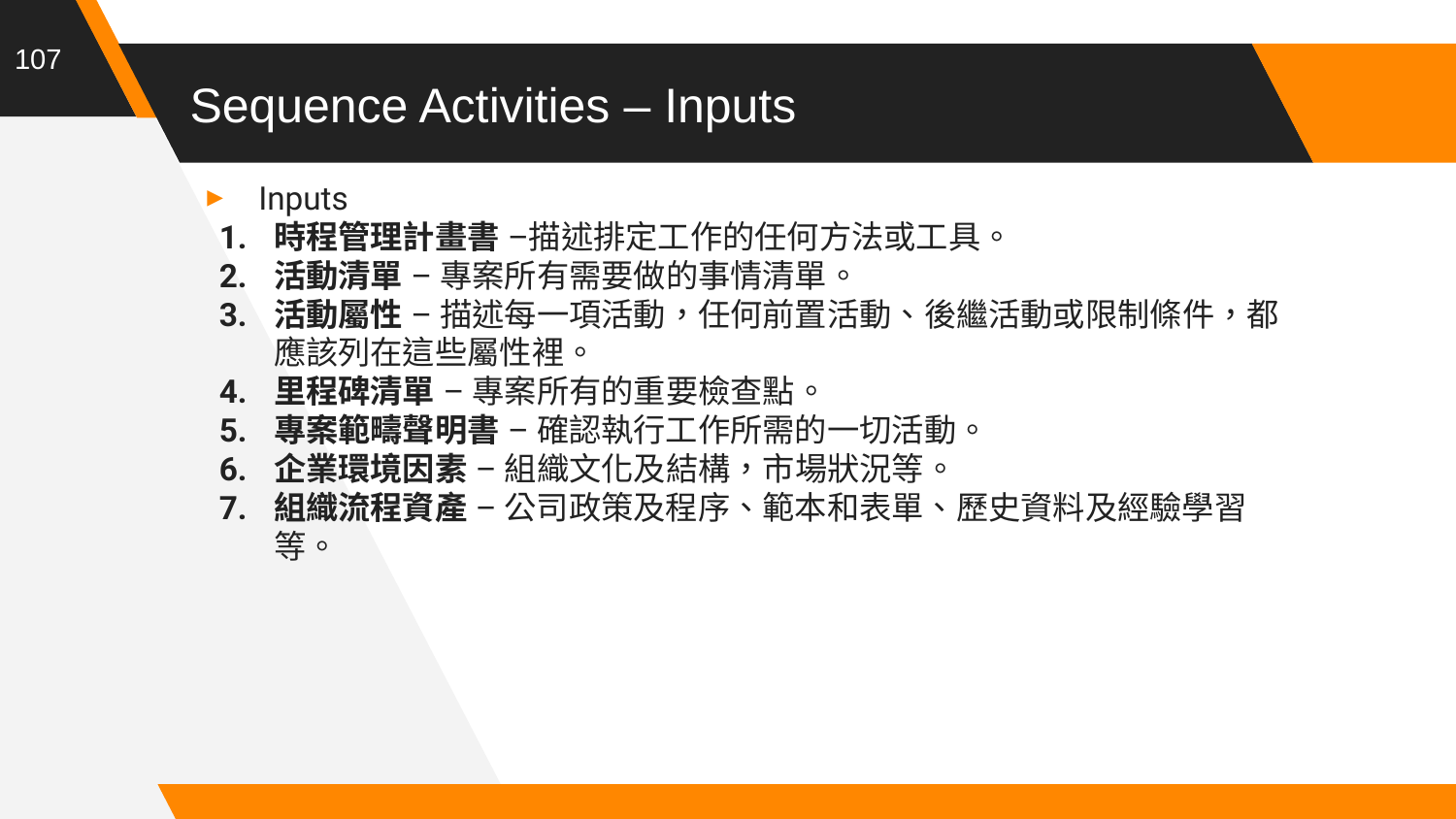

107
# Sequence Activities – Inputs
Inputs
時程管理計畫書 –描述排定工作的任何方法或工具。
活動清單 – 專案所有需要做的事情清單。
活動屬性 – 描述每一項活動，任何前置活動、後繼活動或限制條件，都應該列在這些屬性裡。
里程碑清單 – 專案所有的重要檢查點。
專案範疇聲明書 – 確認執行工作所需的一切活動。
企業環境因素 – 組織文化及結構，市場狀況等。
組織流程資產 – 公司政策及程序、範本和表單、歷史資料及經驗學習等。